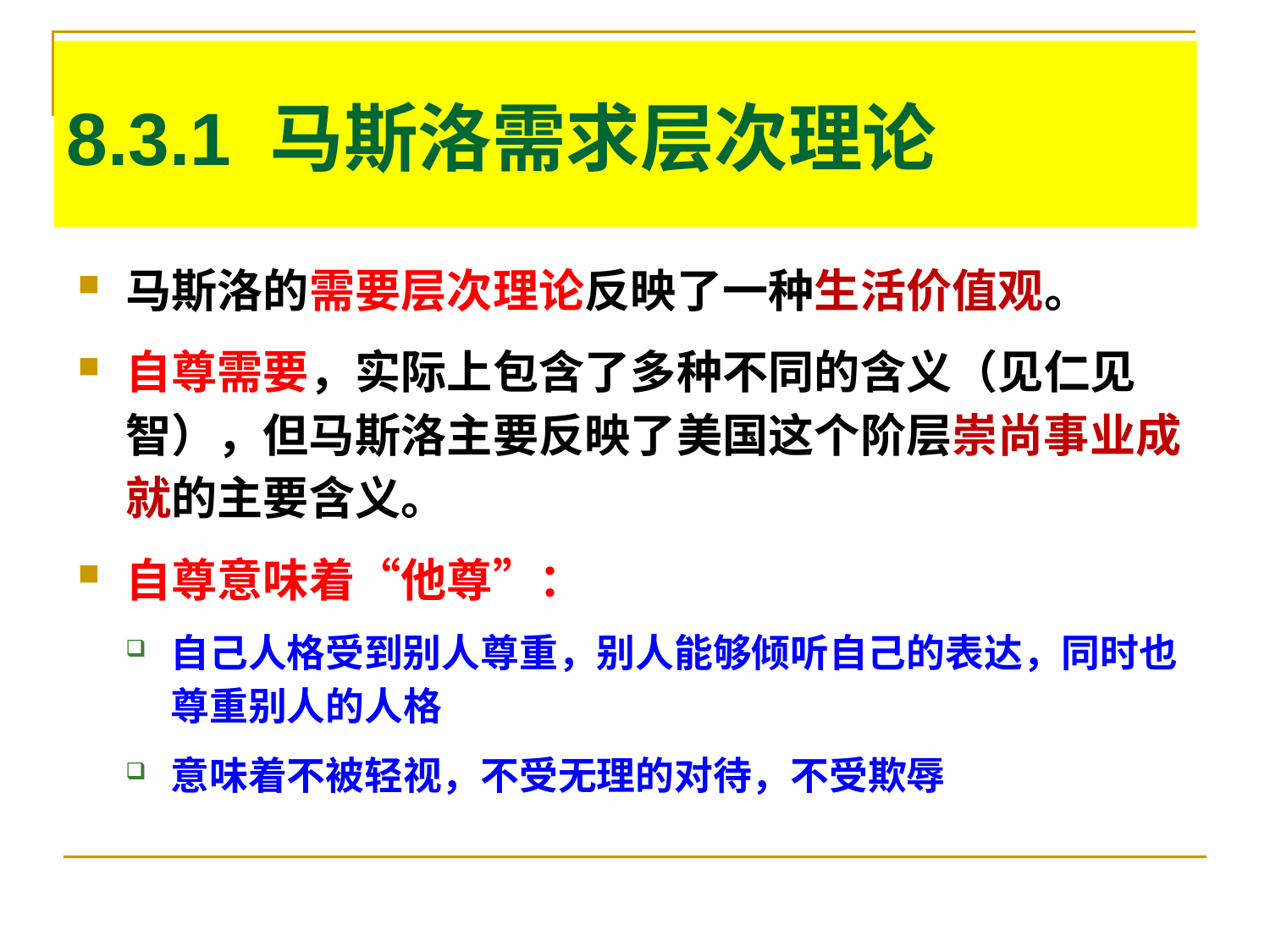

8.3.1 马斯洛需求层次理论
马斯洛的需要层次理论反映了一种生活价值观。
自尊需要，实际上包含了多种不同的含义（见仁见智），但马斯洛主要反映了美国这个阶层崇尚事业成就的主要含义。
自尊意味着“他尊”：
自己人格受到别人尊重，别人能够倾听自己的表达，同时也尊重别人的人格
意味着不被轻视，不受无理的对待，不受欺辱

46